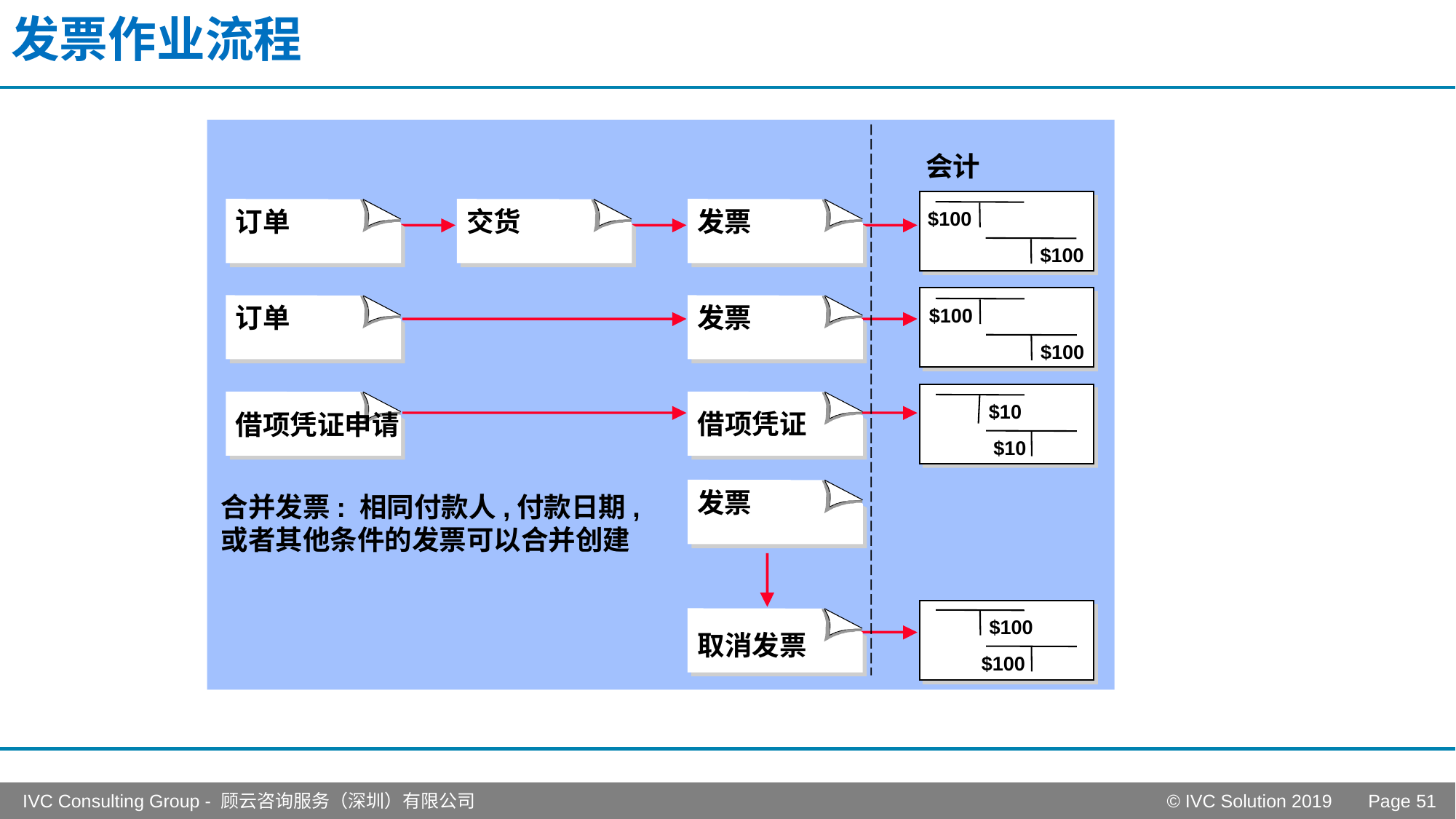

# 发票作业流程

会计

订单

交货

发票

$100

$100

订单

发票

$100

$100

借项凭证

$10

$10

发票

合并发票: 相同付款人,付款日期,或者其他条件的发票可以合并创建

取消发票

$100

$100

借项凭证申请